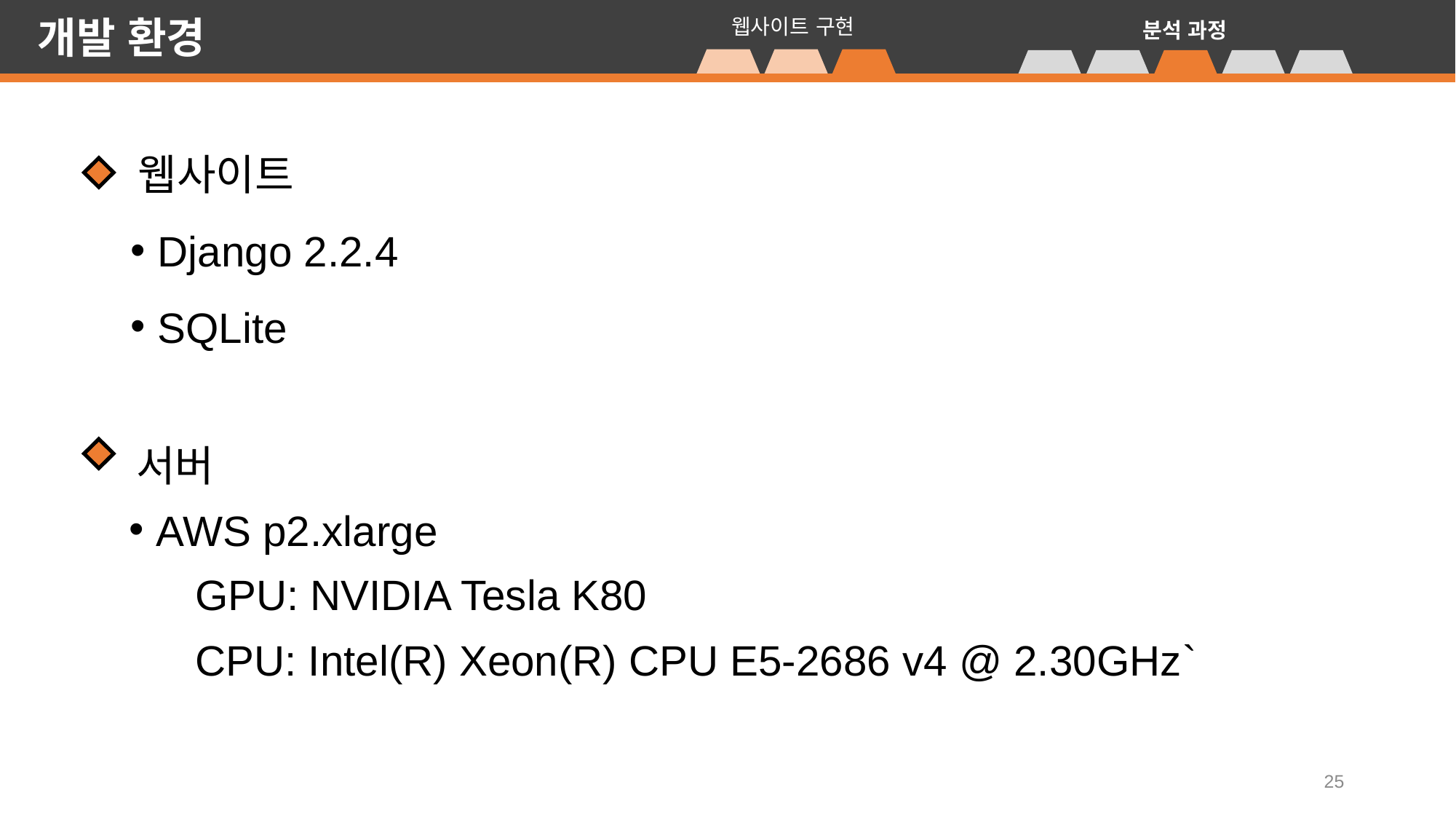

개발 환경
웹사이트 구현
분석 과정

웹사이트
Django 2.2.4
SQLite

서버
AWS p2.xlarge
     GPU: NVIDIA Tesla K80
     CPU: Intel(R) Xeon(R) CPU E5-2686 v4 @ 2.30GHz`

25